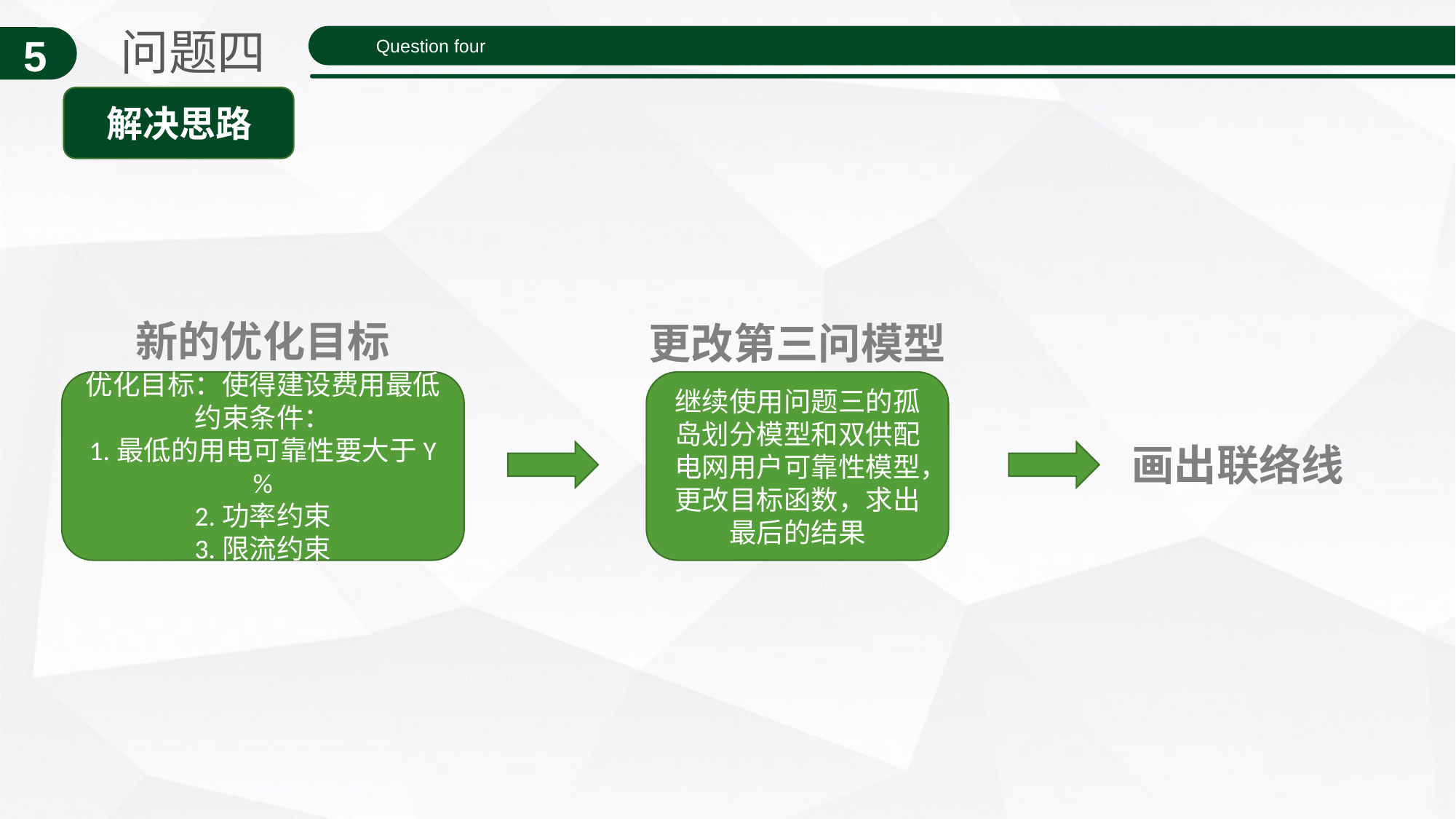

问题四
5

Question four

解决思路
新的优化目标
更改第三问模型
优化目标：使得建设费用最低
约束条件：
1.最低的用电可靠性要大于Y%
2.功率约束
3.限流约束
继续使用问题三的孤岛划分模型和双供配电网用户可靠性模型，更改目标函数，求出最后的结果
画出联络线